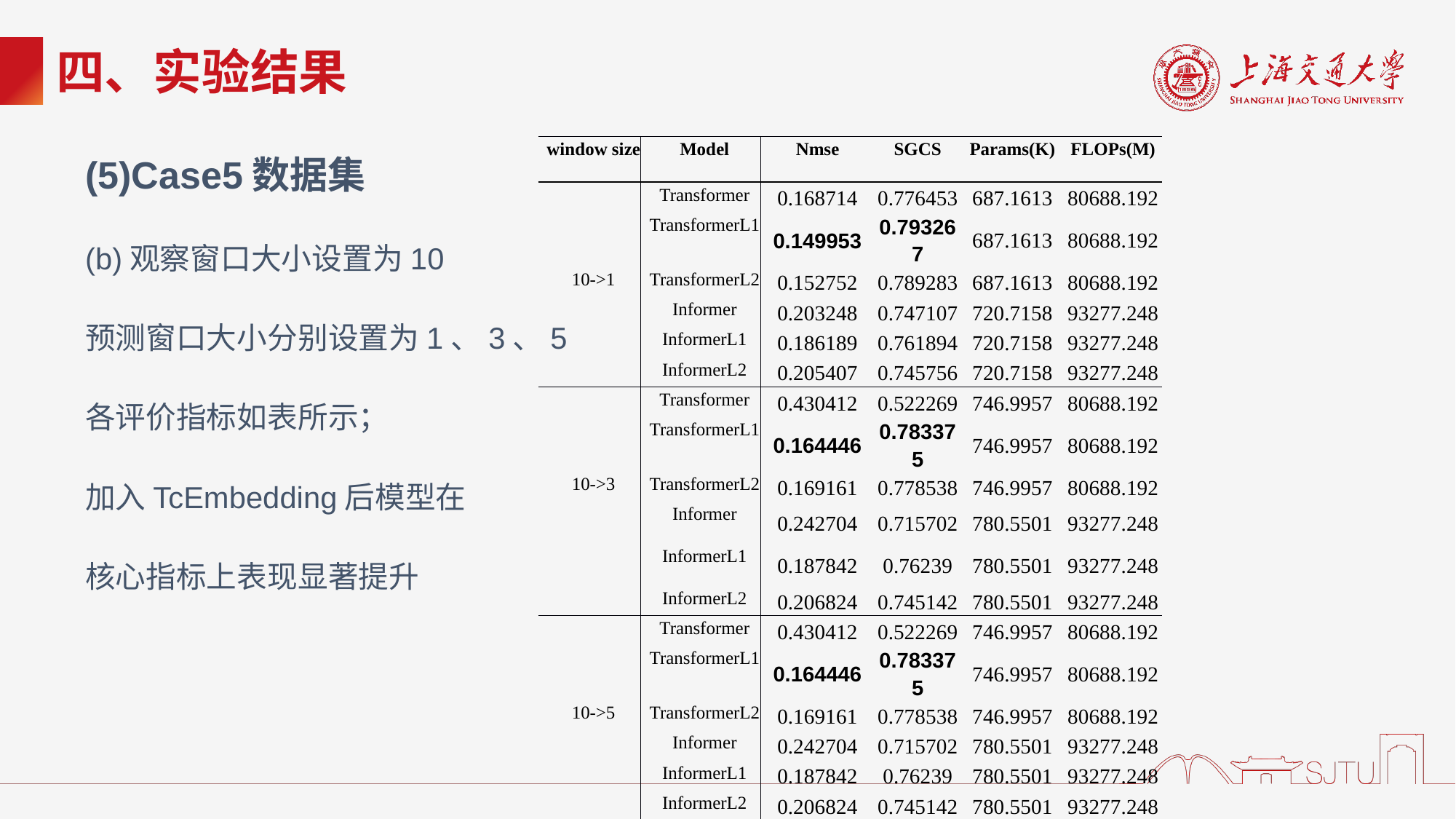

# 四、实验结果
| window size | Model | Nmse | SGCS | Params(K) | FLOPs(M) |
| --- | --- | --- | --- | --- | --- |
|  | Transformer | 0.168714 | 0.776453 | 687.1613 | 80688.192 |
|  | TransformerL1 | 0.149953 | 0.793267 | 687.1613 | 80688.192 |
| 10->1 | TransformerL2 | 0.152752 | 0.789283 | 687.1613 | 80688.192 |
|  | Informer | 0.203248 | 0.747107 | 720.7158 | 93277.248 |
|  | InformerL1 | 0.186189 | 0.761894 | 720.7158 | 93277.248 |
|  | InformerL2 | 0.205407 | 0.745756 | 720.7158 | 93277.248 |
|  | Transformer | 0.430412 | 0.522269 | 746.9957 | 80688.192 |
|  | TransformerL1 | 0.164446 | 0.783375 | 746.9957 | 80688.192 |
| 10->3 | TransformerL2 | 0.169161 | 0.778538 | 746.9957 | 80688.192 |
|  | Informer | 0.242704 | 0.715702 | 780.5501 | 93277.248 |
|  | InformerL1 | 0.187842 | 0.76239 | 780.5501 | 93277.248 |
|  | InformerL2 | 0.206824 | 0.745142 | 780.5501 | 93277.248 |
|  | Transformer | 0.430412 | 0.522269 | 746.9957 | 80688.192 |
|  | TransformerL1 | 0.164446 | 0.783375 | 746.9957 | 80688.192 |
| 10->5 | TransformerL2 | 0.169161 | 0.778538 | 746.9957 | 80688.192 |
|  | Informer | 0.242704 | 0.715702 | 780.5501 | 93277.248 |
|  | InformerL1 | 0.187842 | 0.76239 | 780.5501 | 93277.248 |
|  | InformerL2 | 0.206824 | 0.745142 | 780.5501 | 93277.248 |
(5)Case5数据集
(b)观察窗口大小设置为10
预测窗口大小分别设置为1、3、5
各评价指标如表所示；
加入TcEmbedding后模型在
核心指标上表现显著提升